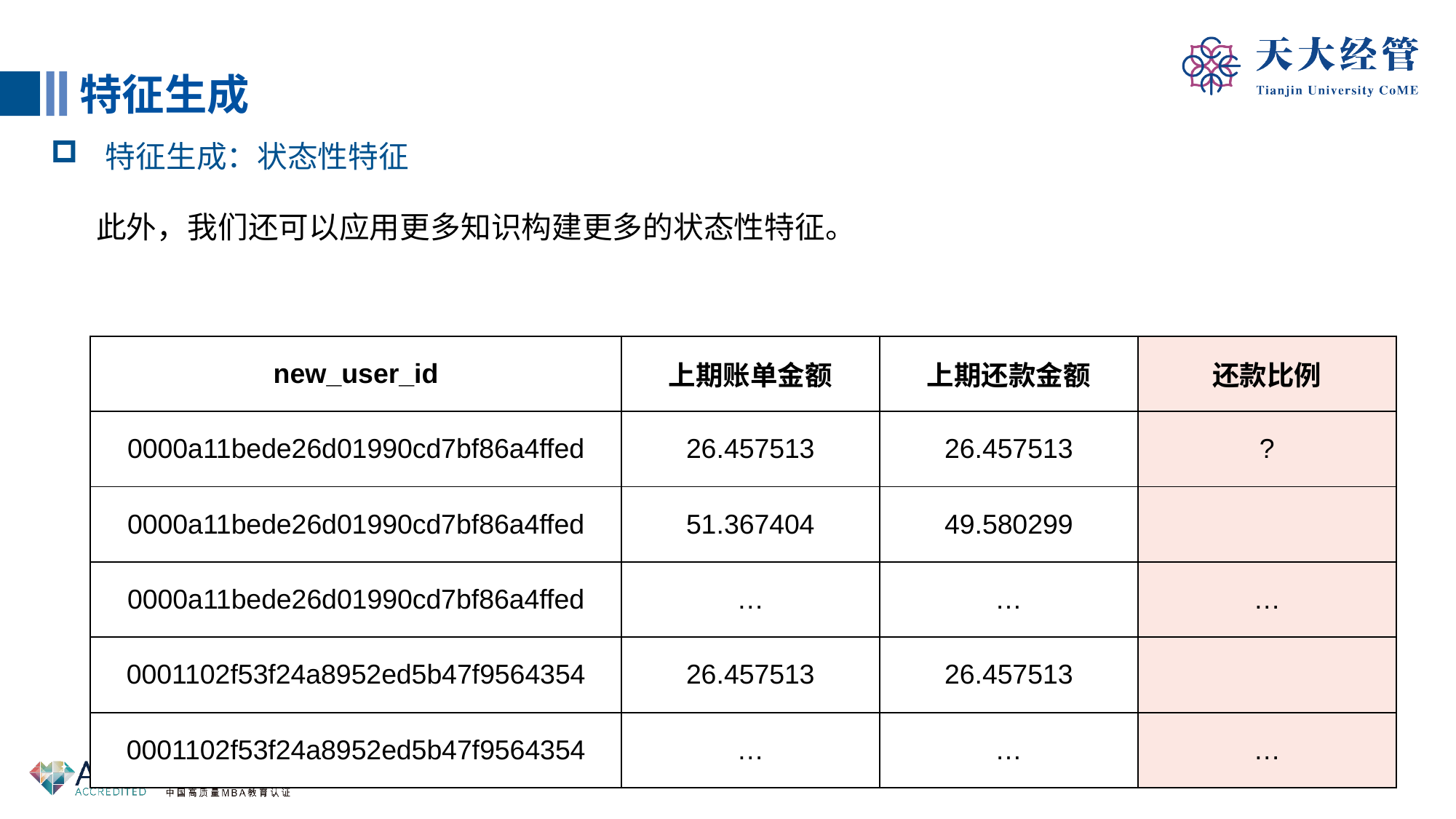

特征生成

特征生成：状态性特征
此外，我们还可以应用更多知识构建更多的状态性特征。
| new\_user\_id | 上期账单金额 | 上期还款金额 | 还款比例 |
| --- | --- | --- | --- |
| 0000a11bede26d01990cd7bf86a4ffed | 26.457513 | 26.457513 | ? |
| 0000a11bede26d01990cd7bf86a4ffed | 51.367404 | 49.580299 |  |
| 0000a11bede26d01990cd7bf86a4ffed | … | … | … |
| 0001102f53f24a8952ed5b47f9564354 | 26.457513 | 26.457513 |  |
| 0001102f53f24a8952ed5b47f9564354 | … | … | … |